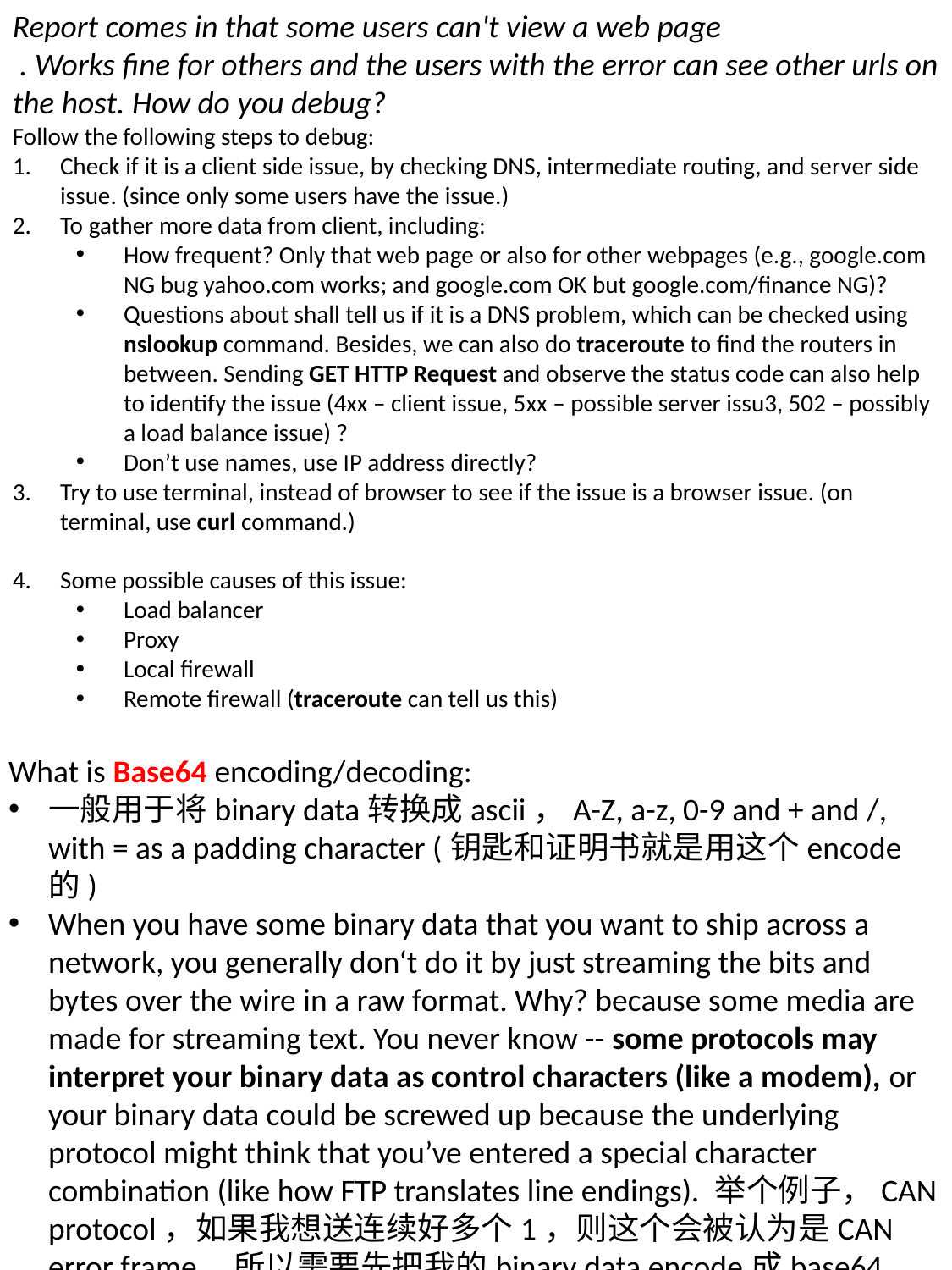

Report comes in that some users can't view a web page
 . Works fine for others and the users with the error can see other urls on the host. How do you debug?
Follow the following steps to debug:
Check if it is a client side issue, by checking DNS, intermediate routing, and server side issue. (since only some users have the issue.)
To gather more data from client, including:
How frequent? Only that web page or also for other webpages (e.g., google.com NG bug yahoo.com works; and google.com OK but google.com/finance NG)?
Questions about shall tell us if it is a DNS problem, which can be checked using nslookup command. Besides, we can also do traceroute to find the routers in between. Sending GET HTTP Request and observe the status code can also help to identify the issue (4xx – client issue, 5xx – possible server issu3, 502 – possibly a load balance issue) ?
Don’t use names, use IP address directly?
Try to use terminal, instead of browser to see if the issue is a browser issue. (on terminal, use curl command.)

Some possible causes of this issue:
Load balancer
Proxy
Local firewall
Remote firewall (traceroute can tell us this)
What is Base64 encoding/decoding:
一般用于将binary data转换成ascii，A-Z, a-z, 0-9 and + and /, with = as a padding character (钥匙和证明书就是用这个encode的)
When you have some binary data that you want to ship across a network, you generally don‘t do it by just streaming the bits and bytes over the wire in a raw format. Why? because some media are made for streaming text. You never know -- some protocols may interpret your binary data as control characters (like a modem), or your binary data could be screwed up because the underlying protocol might think that you’ve entered a special character combination (like how FTP translates line endings). 举个例子，CAN protocol，如果我想送连续好多个1，则这个会被认为是CAN error frame… 所以需要先把我的binary data encode成base64，然后传送
但注意，There is no guarantee, they‘re just characters that are almost always safe. 换句话说base64并不是100%不会被protocol误解的
一般来说，有些protocol有一个data length可以指明从那到哪是data，就不存在protocol误解的问题